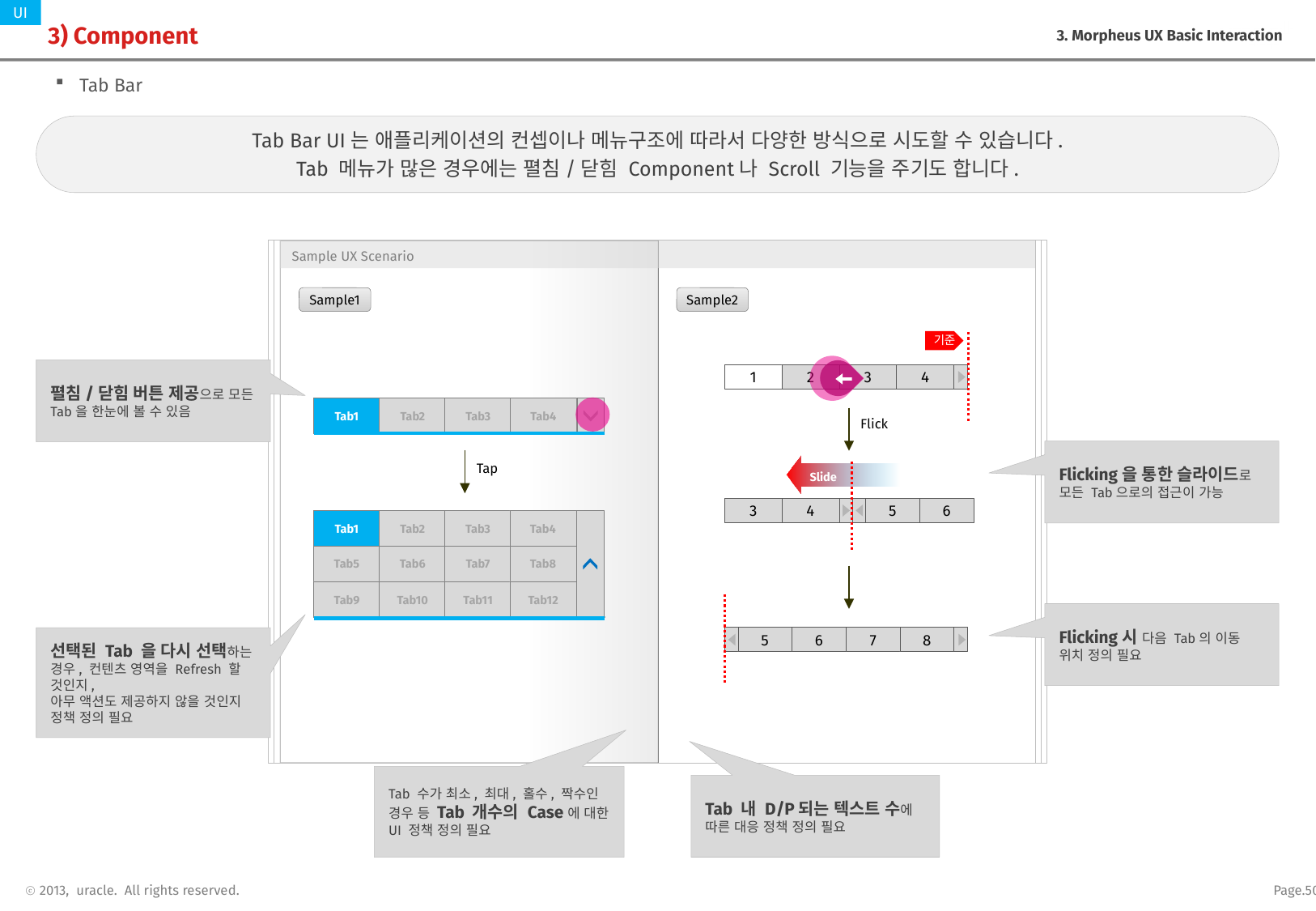

# 3) Component
3. Morpheus UX Basic Interaction
Tab Bar
Tab Bar UI는 애플리케이션의 컨셉이나 메뉴구조에 따라서 다양한 방식으로 시도할 수 있습니다.
Tab 메뉴가 많은 경우에는 펼침/닫힘 Component나 Scroll 기능을 주기도 합니다.
Sample1
Sample2
기준

펼침/닫힘 버튼 제공으로 모든 Tab을 한눈에 볼 수 있음
1
2
3
4

Tab1
Tab2
Tab3
Tab4

Tap
Tab1
Tab2
Tab3
Tab4

Tab5
Tab6
Tab7
Tab8

Tab9
Tab10
Tab11
Tab12
Flick
Flicking을 통한 슬라이드로 모든 Tab으로의 접근이 가능

Slide
3
4

5
6

Flicking시 다음 Tab의 이동 위치 정의 필요

5
6
7
8

선택된 Tab 을 다시 선택하는 경우, 컨텐츠 영역을 Refresh 할 것인지,
아무 액션도 제공하지 않을 것인지
정책 정의 필요
Tab 수가 최소, 최대, 홀수, 짝수인 경우 등 Tab 개수의 Case에 대한 UI 정책 정의 필요
Tab 내 D/P되는 텍스트 수에 따른 대응 정책 정의 필요